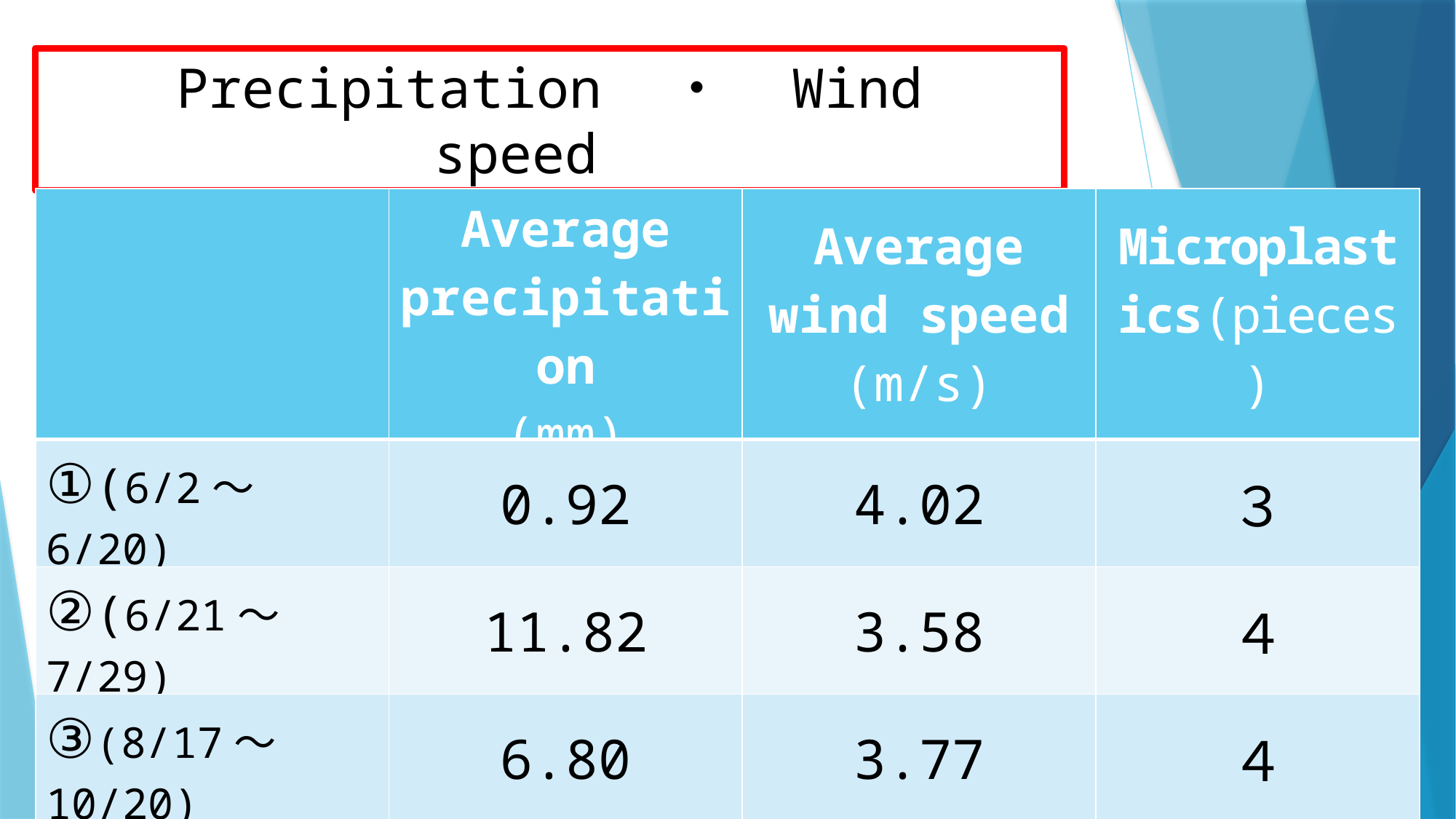

Precipitation　・　Wind speed
|  | Average precipitation (mm) | Average wind speed (m/s) | Microplastics(pieces) |
| --- | --- | --- | --- |
| ①(6/2～6/20) | 0.92 | 4.02 | ３ |
| ②(6/21～7/29) | 11.82 | 3.58 | ４ |
| ③(8/17～10/20) | 6.80 | 3.77 | ４ |
| ④(8/17～11/24) | 5.95 | 4.15 | ９ |